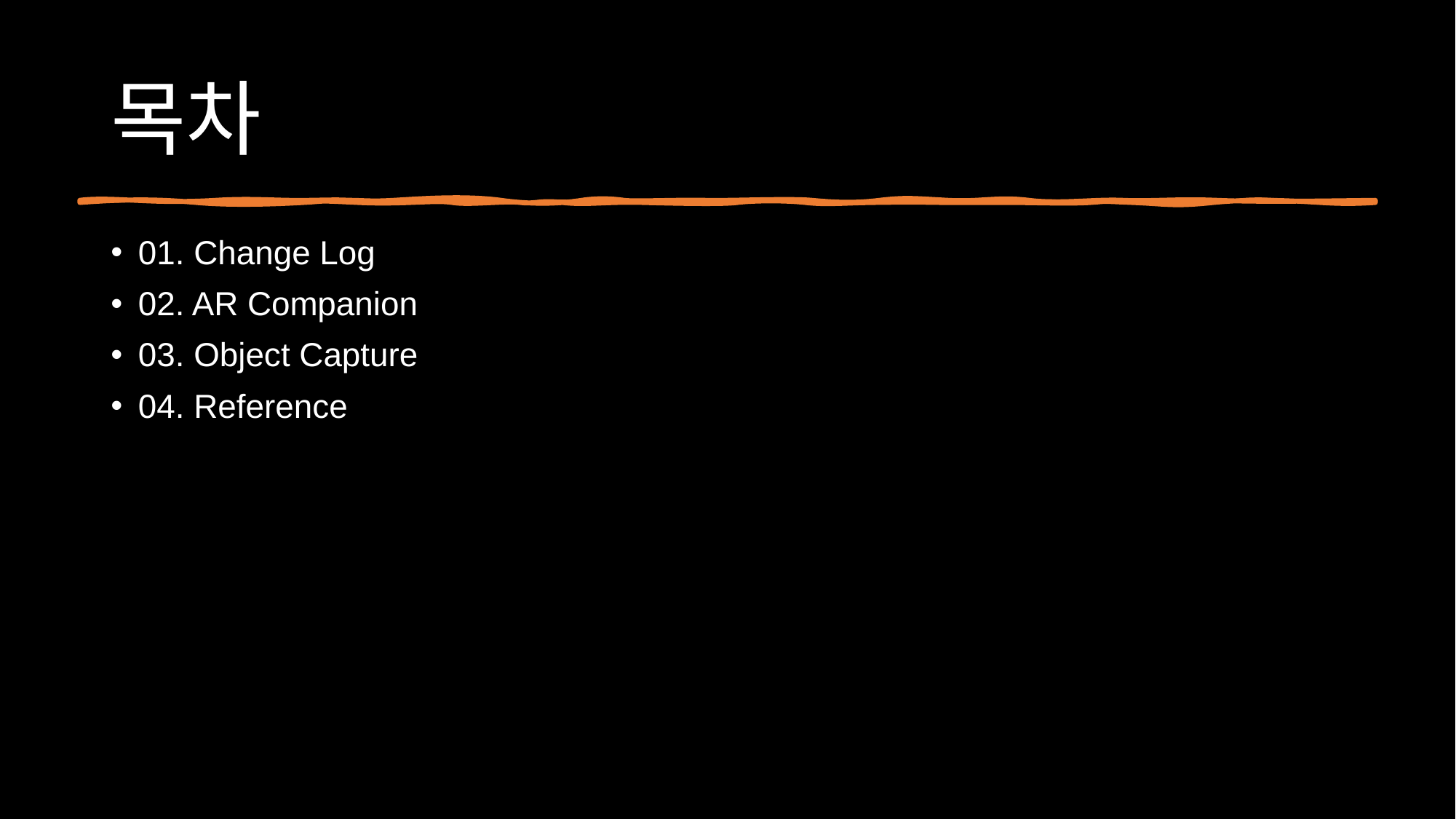

# 목차

01. Change Log
02. AR Companion
03. Object Capture
04. Reference